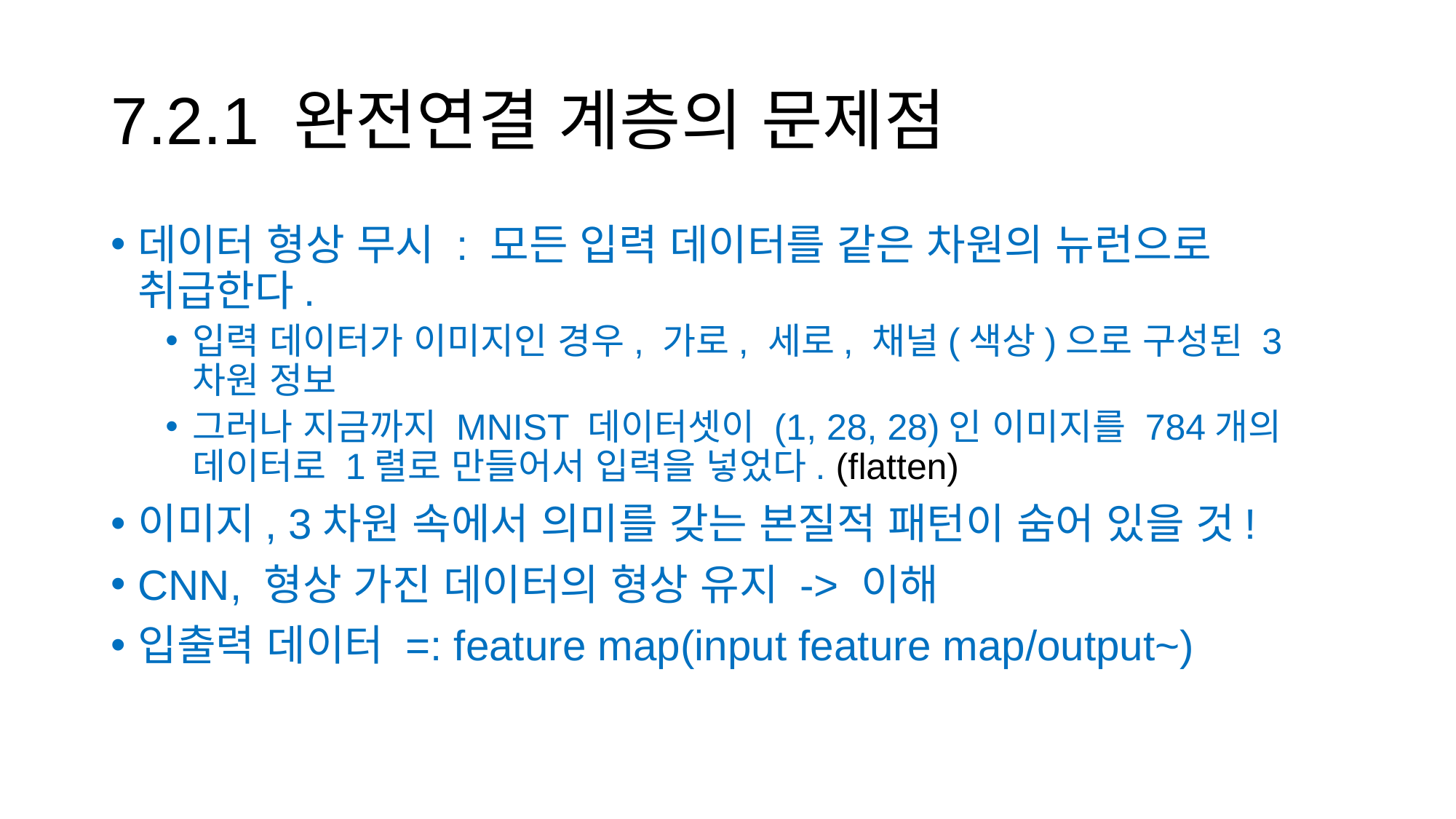

# 7.2.1 완전연결 계층의 문제점
데이터 형상 무시 : 모든 입력 데이터를 같은 차원의 뉴런으로 취급한다.
입력 데이터가 이미지인 경우, 가로, 세로, 채널(색상)으로 구성된 3차원 정보
그러나 지금까지 MNIST 데이터셋이 (1, 28, 28)인 이미지를 784개의 데이터로 1렬로 만들어서 입력을 넣었다. (flatten)
이미지, 3차원 속에서 의미를 갖는 본질적 패턴이 숨어 있을 것!
CNN, 형상 가진 데이터의 형상 유지 -> 이해
입출력 데이터 =: feature map(input feature map/output~)